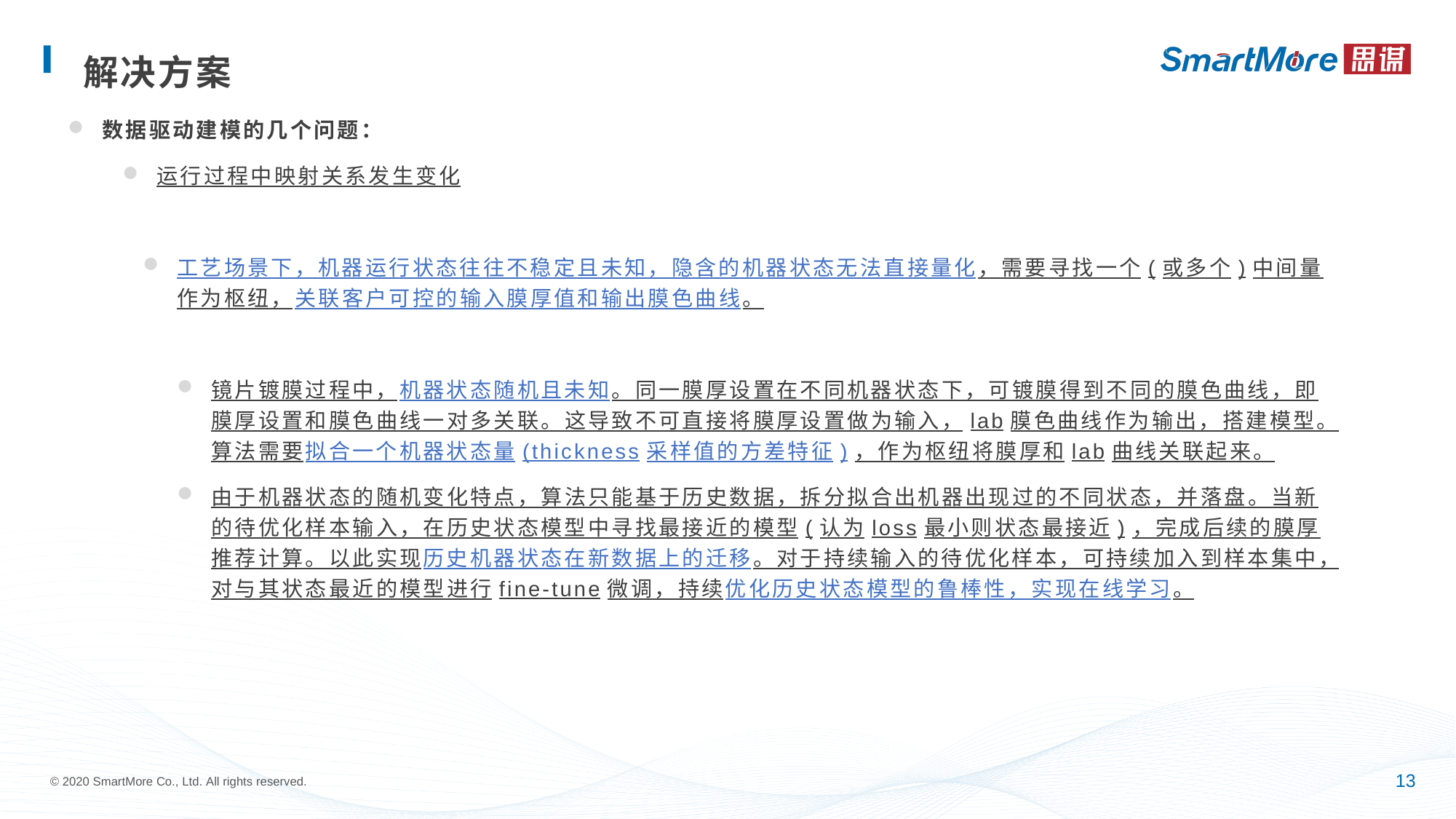

数据驱动建模的几个问题：
运行过程中映射关系发生变化

工艺场景下，机器运行状态往往不稳定且未知，隐含的机器状态无法直接量化，需要寻找一个(或多个)中间量作为枢纽，关联客户可控的输入膜厚值和输出膜色曲线。

镜片镀膜过程中，机器状态随机且未知。同一膜厚设置在不同机器状态下，可镀膜得到不同的膜色曲线，即膜厚设置和膜色曲线一对多关联。这导致不可直接将膜厚设置做为输入，lab膜色曲线作为输出，搭建模型。算法需要拟合一个机器状态量(thickness采样值的方差特征)，作为枢纽将膜厚和lab曲线关联起来。
由于机器状态的随机变化特点，算法只能基于历史数据，拆分拟合出机器出现过的不同状态，并落盘。当新的待优化样本输入，在历史状态模型中寻找最接近的模型(认为loss最小则状态最接近)，完成后续的膜厚推荐计算。以此实现历史机器状态在新数据上的迁移。对于持续输入的待优化样本，可持续加入到样本集中，对与其状态最近的模型进行fine-tune微调，持续优化历史状态模型的鲁棒性，实现在线学习。

解决方案